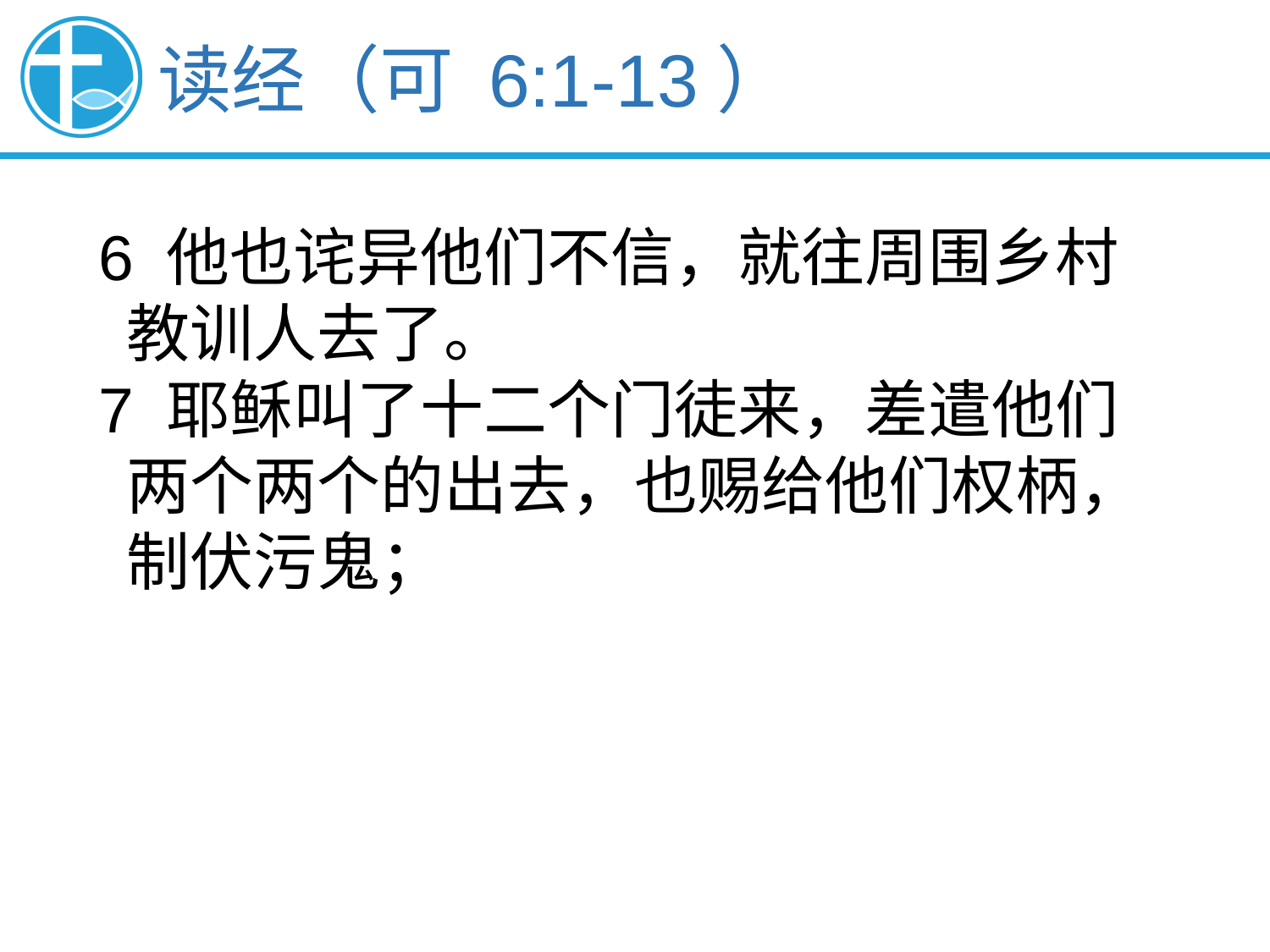

读经（可 6:1-13）

6 他也诧异他们不信，就往周围乡村
  教训人去了。
7 耶稣叫了十二个门徒来，差遣他们
  两个两个的出去，也赐给他们权柄，
  制伏污鬼；